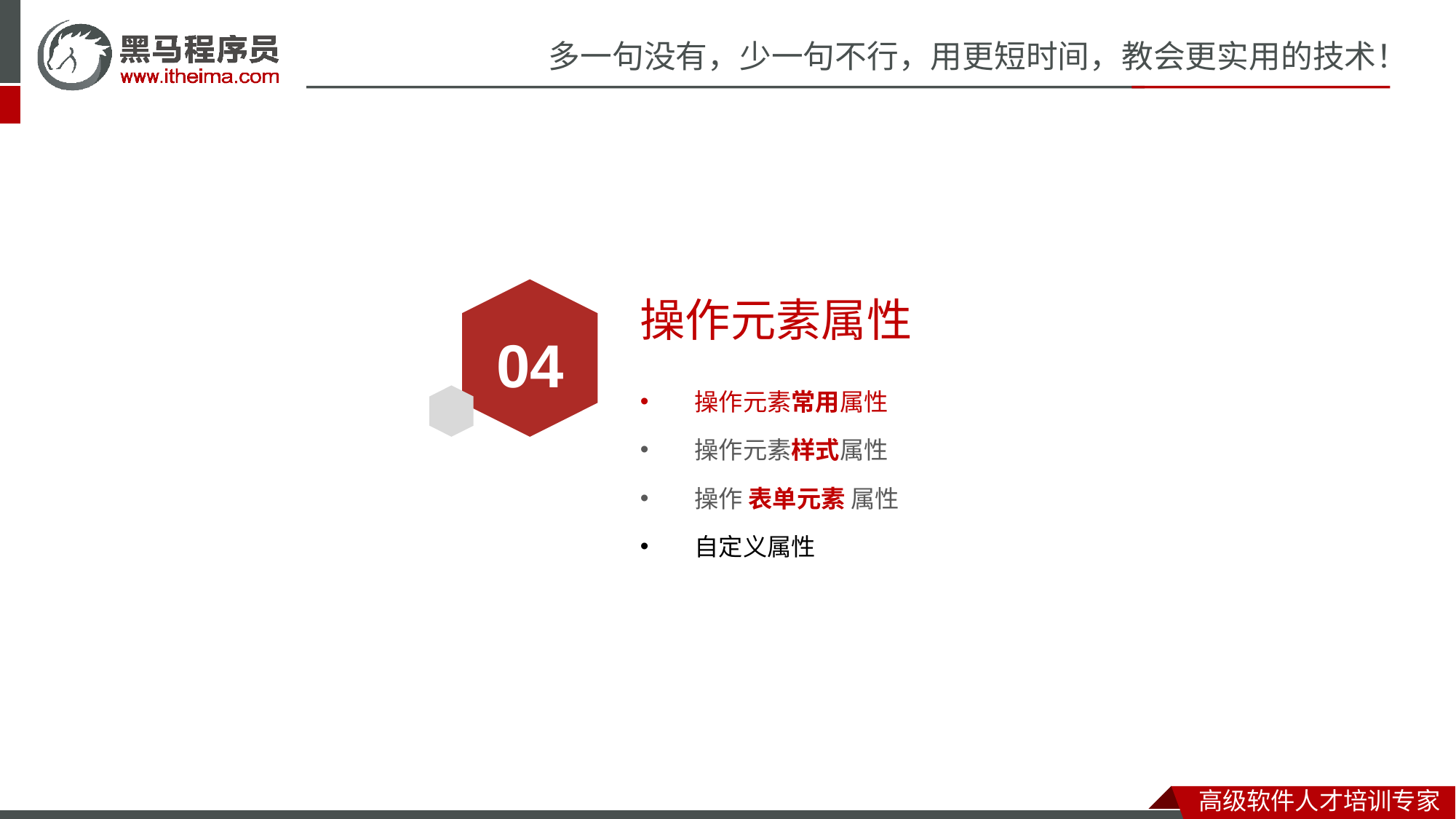

# 操作元素属性
04
操作元素常用属性
操作元素样式属性
操作 表单元素 属性
自定义属性